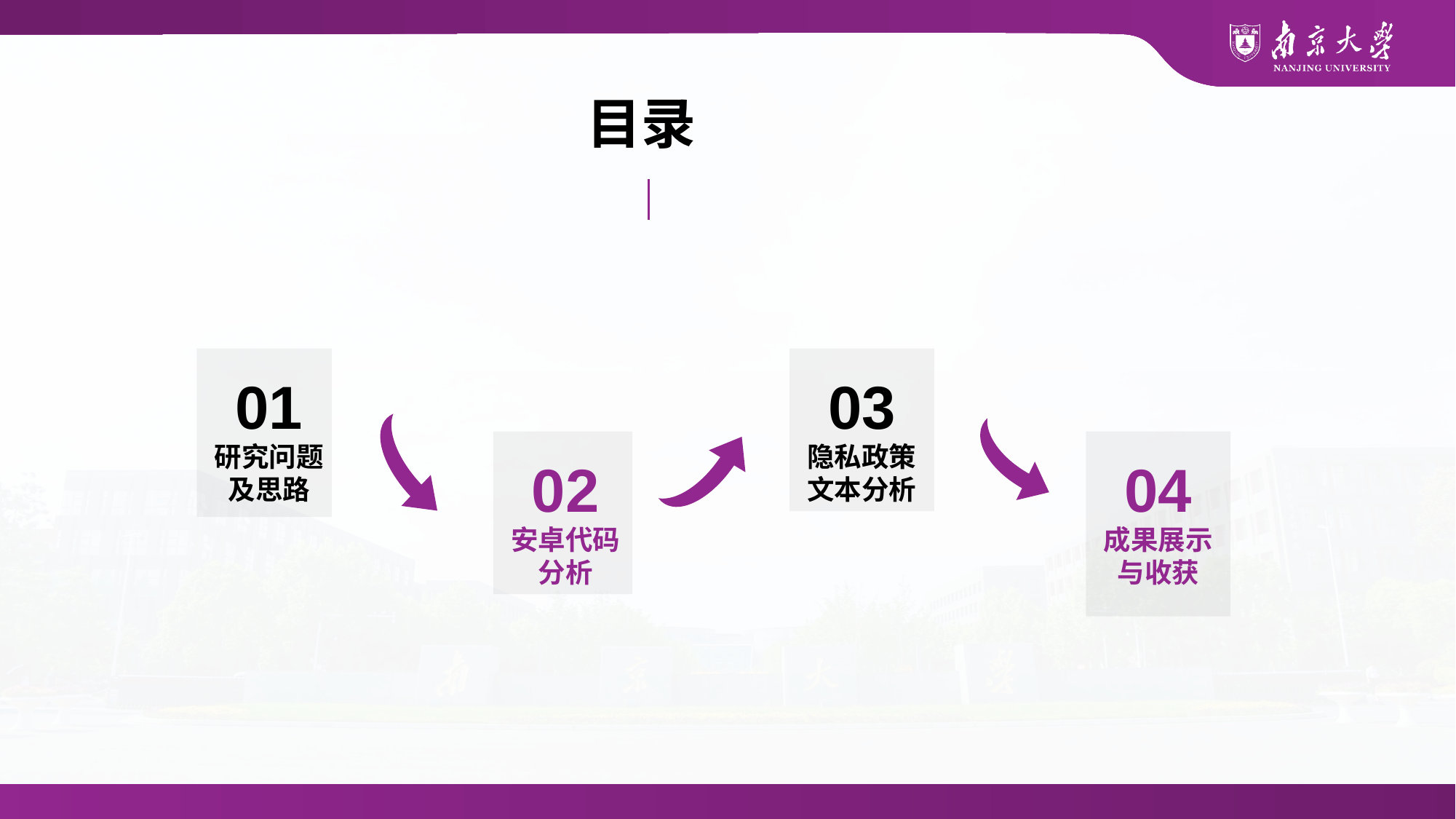

目录

01
研究问题及思路

03
隐私政策文本分析

02
安卓代码分析

04
成果展示与收获